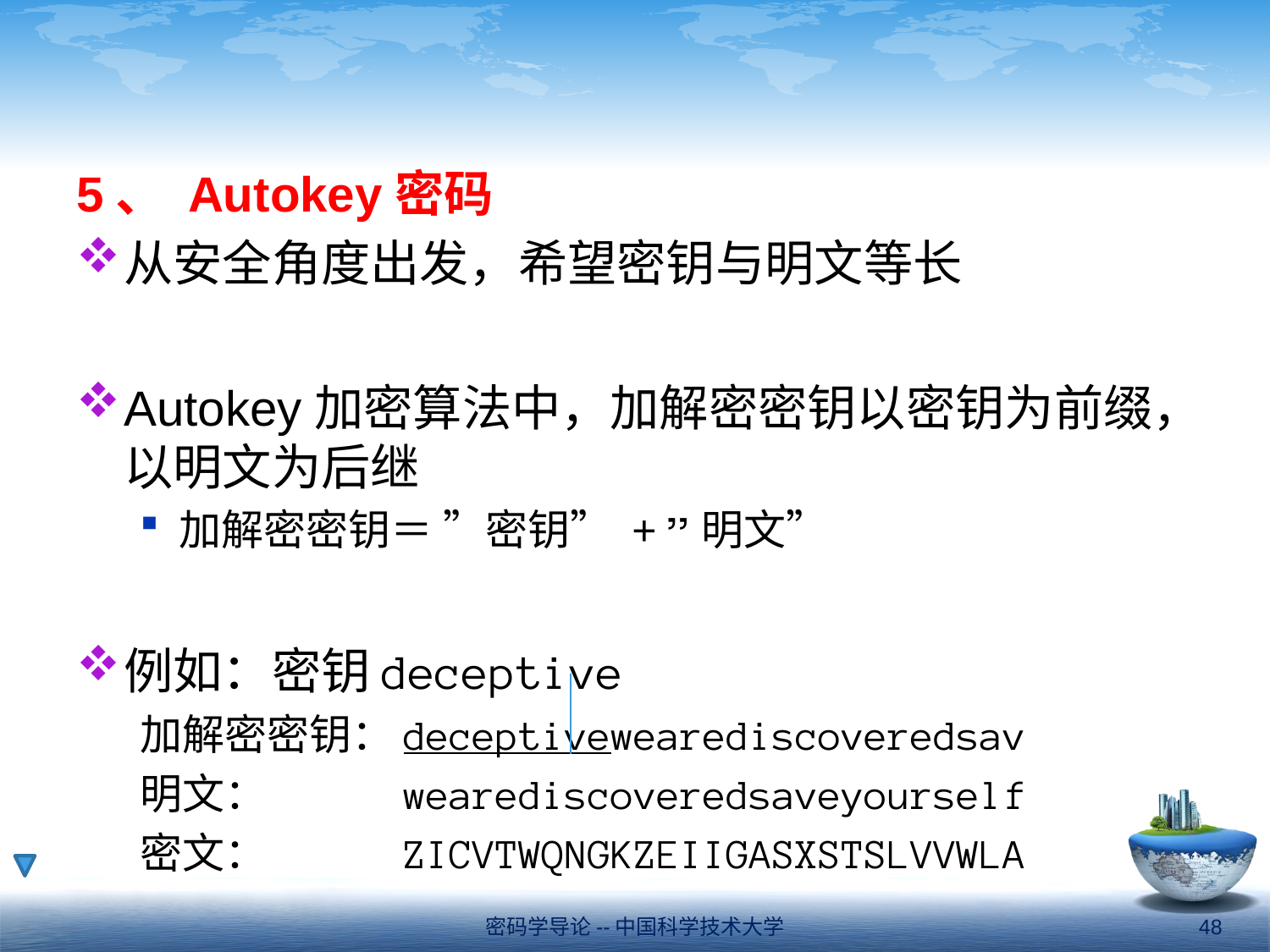

#
5、 Autokey密码
从安全角度出发，希望密钥与明文等长

Autokey加密算法中，加解密密钥以密钥为前缀，以明文为后继
加解密密钥＝ ”密钥” + ”明文”

例如：密钥deceptive
加解密密钥：deceptivewearediscoveredsav
明文：　　　wearediscoveredsaveyourself
密文：　　　ZICVTWQNGKZEIIGASXSTSLVVWLA

密码学导论--中国科学技术大学
48